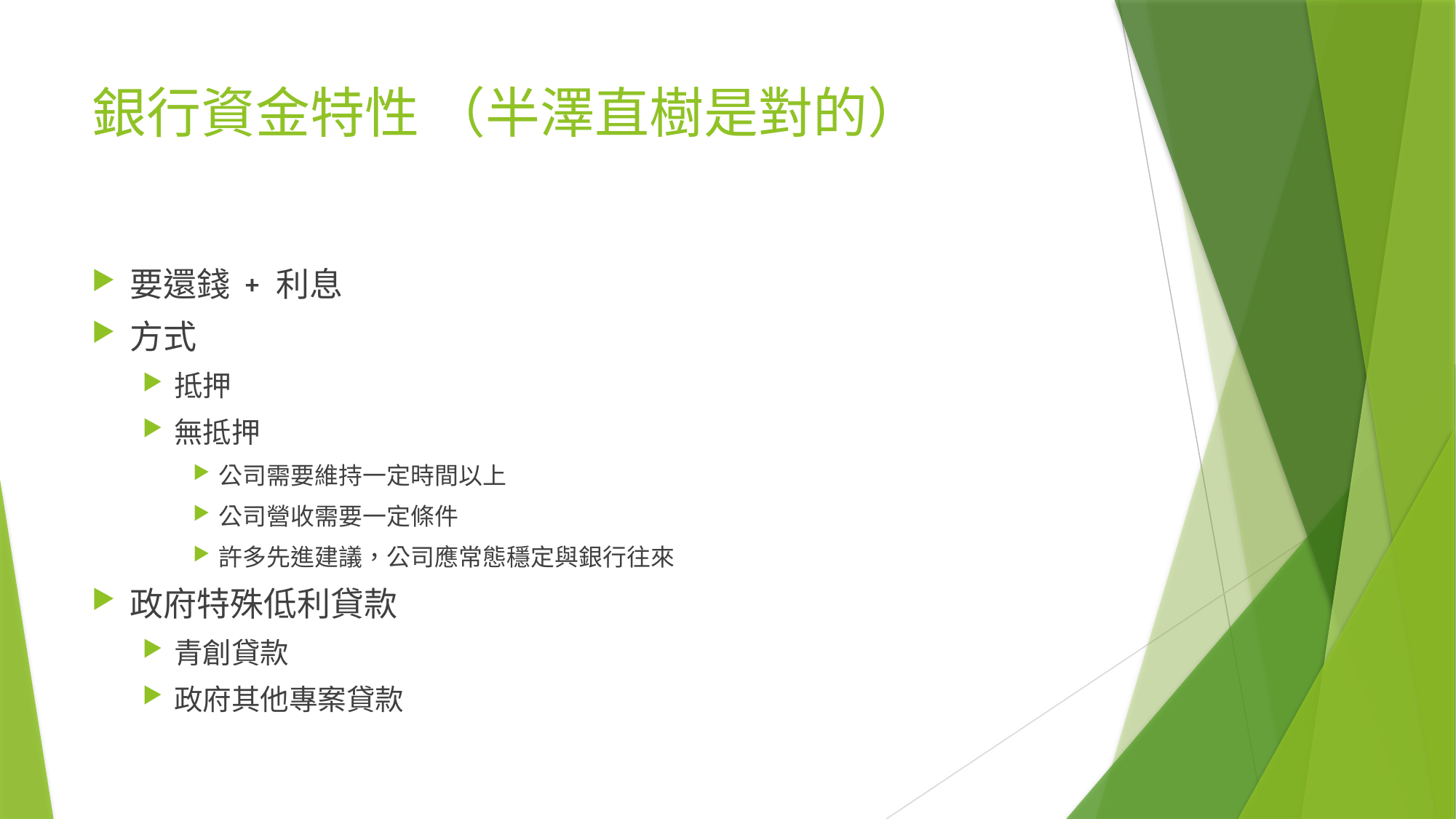

# 銀行資金特性 （半澤直樹是對的）
要還錢 + 利息
方式
抵押
無抵押
公司需要維持一定時間以上
公司營收需要一定條件
許多先進建議，公司應常態穩定與銀行往來
政府特殊低利貸款
青創貸款
政府其他專案貸款